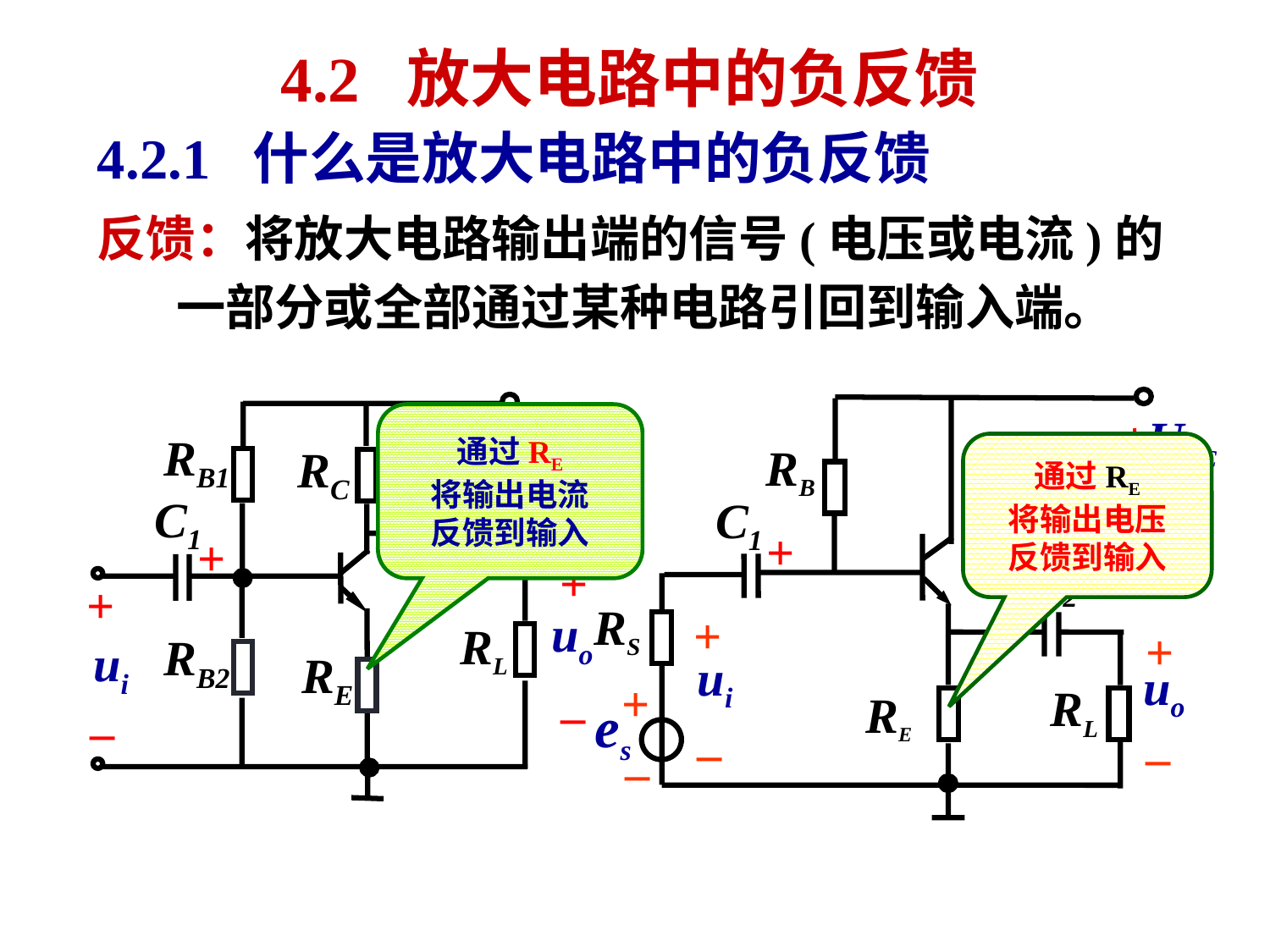

# 4.2  放大电路中的负反馈
4.2.1  什么是放大电路中的负反馈
反馈：将放大电路输出端的信号(电压或电流)的
      一部分或全部通过某种电路引回到输入端。

+UCC
RB

C1

+

C2

+

RS
+
ui
–

+
uo
–

+

RL
RE

–

es
+UCC

RB1
RC
C2

+
C1

+

+

+

uo

RL
RB2

ui
RE

–

–

通过RE
将输出电流
反馈到输入
通过RE
将输出电压
反馈到输入